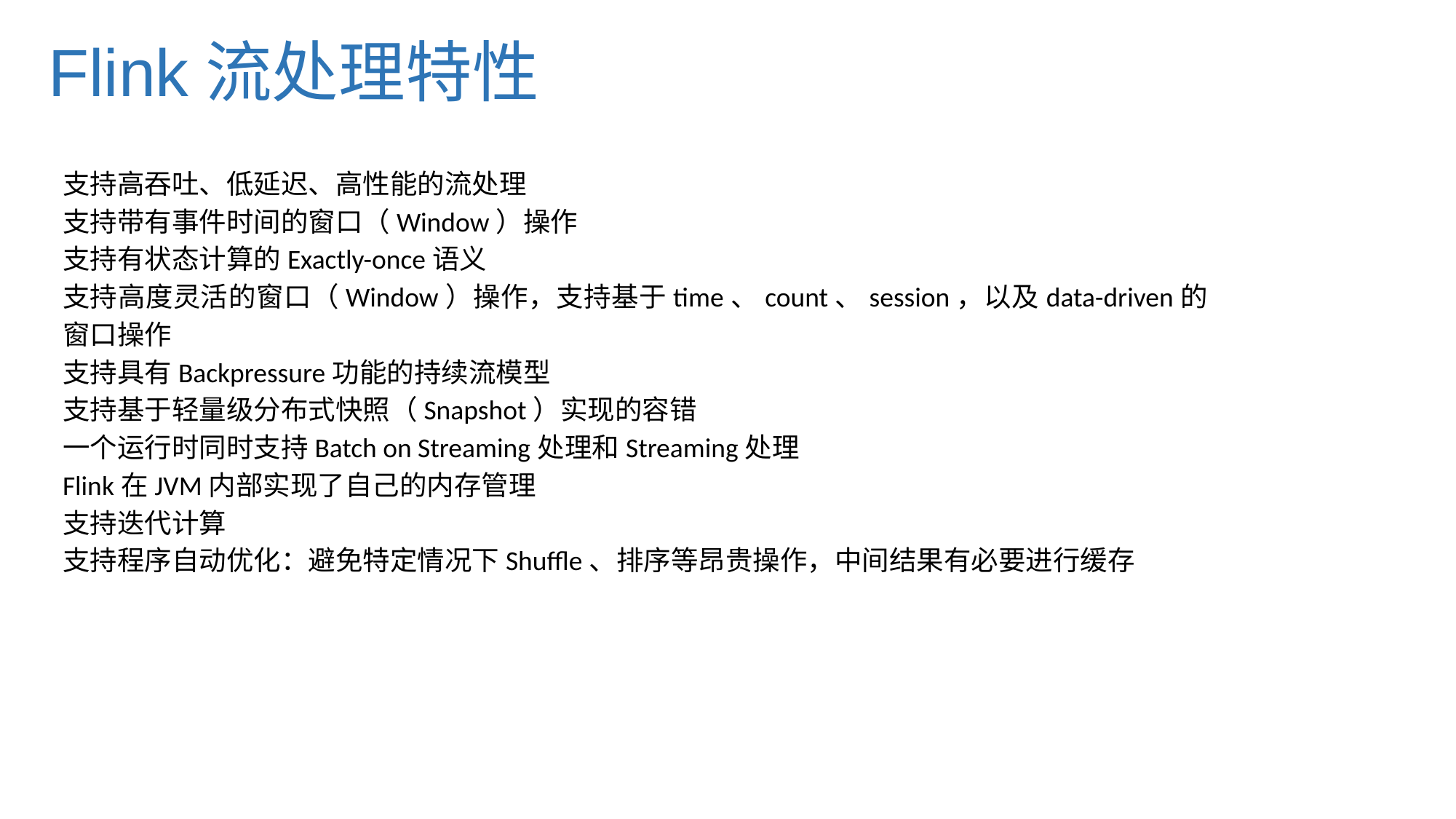

Flink流处理特性
支持高吞吐、低延迟、高性能的流处理
支持带有事件时间的窗口（Window）操作
支持有状态计算的Exactly-once语义
支持高度灵活的窗口（Window）操作，支持基于time、count、session，以及data-driven的窗口操作
支持具有Backpressure功能的持续流模型
支持基于轻量级分布式快照（Snapshot）实现的容错
一个运行时同时支持Batch on Streaming处理和Streaming处理
Flink在JVM内部实现了自己的内存管理
支持迭代计算
支持程序自动优化：避免特定情况下Shuffle、排序等昂贵操作，中间结果有必要进行缓存